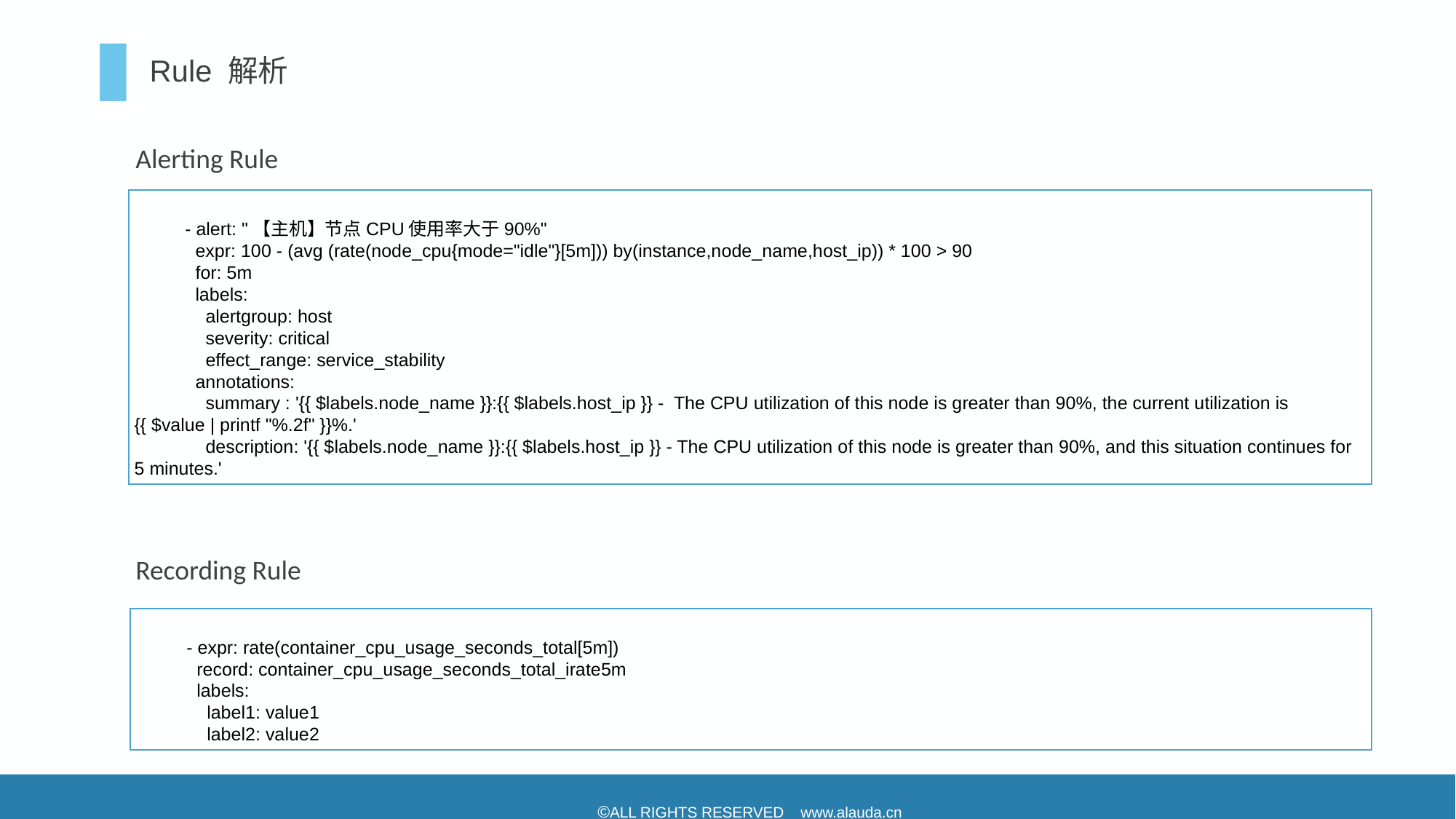

# Rule 解析
Alerting Rule

          - alert: "【主机】节点CPU使用率大于90%"
            expr: 100 - (avg (rate(node_cpu{mode="idle"}[5m])) by(instance,node_name,host_ip)) * 100 > 90
            for: 5m
            labels:
              alertgroup: host
              severity: critical
              effect_range: service_stability
            annotations:
              summary : '{{ $labels.node_name }}:{{ $labels.host_ip }} -  The CPU utilization of this node is greater than 90%, the current utilization is {{ $value | printf "%.2f" }}%.'
              description: '{{ $labels.node_name }}:{{ $labels.host_ip }} - The CPU utilization of this node is greater than 90%, and this situation continues for 5 minutes.'
Recording Rule

          - expr: rate(container_cpu_usage_seconds_total[5m])
            record: container_cpu_usage_seconds_total_irate5m
            labels:
              label1: value1
              label2: value2